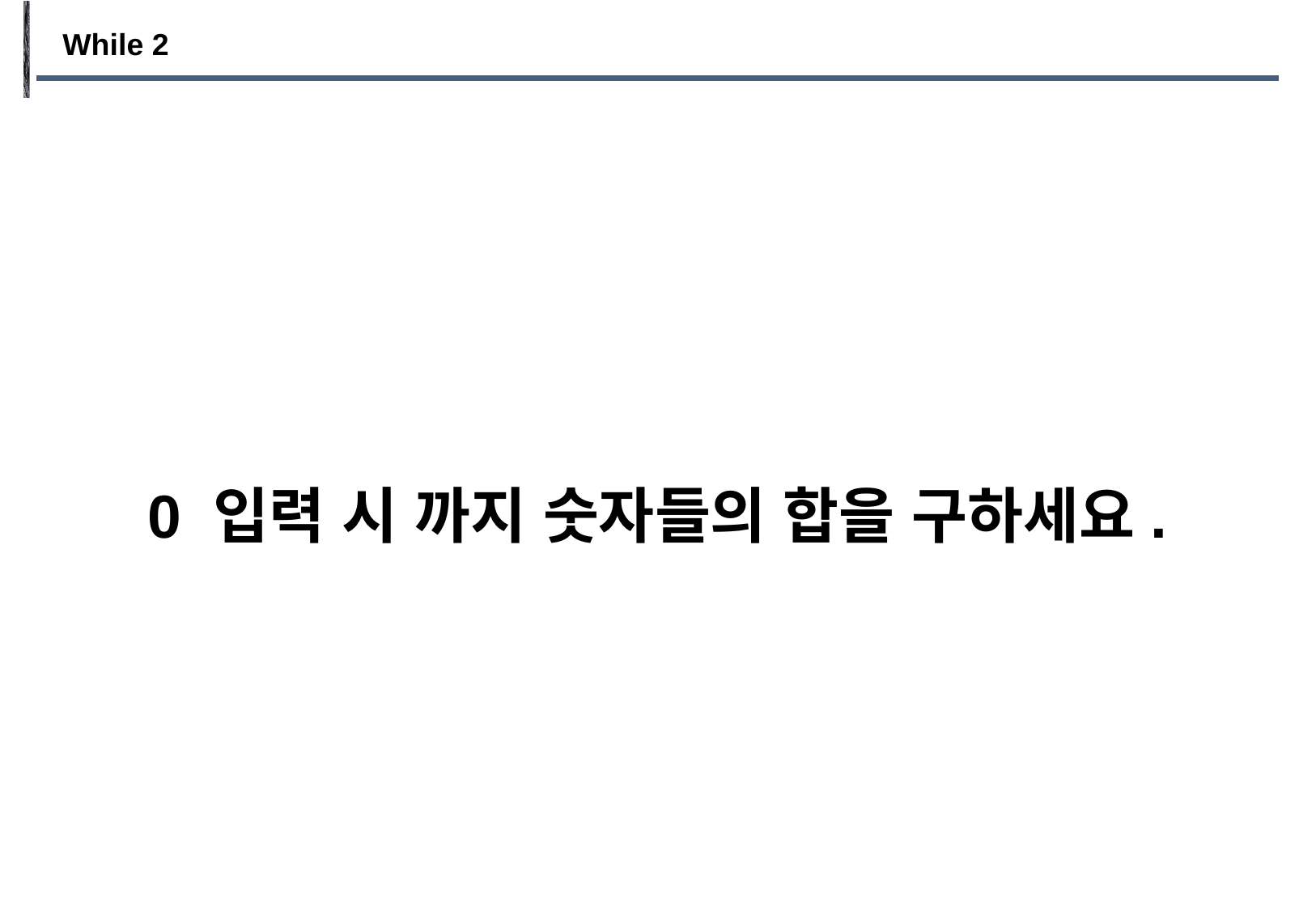

While 2

0 입력 시 까지 숫자들의 합을 구하세요.